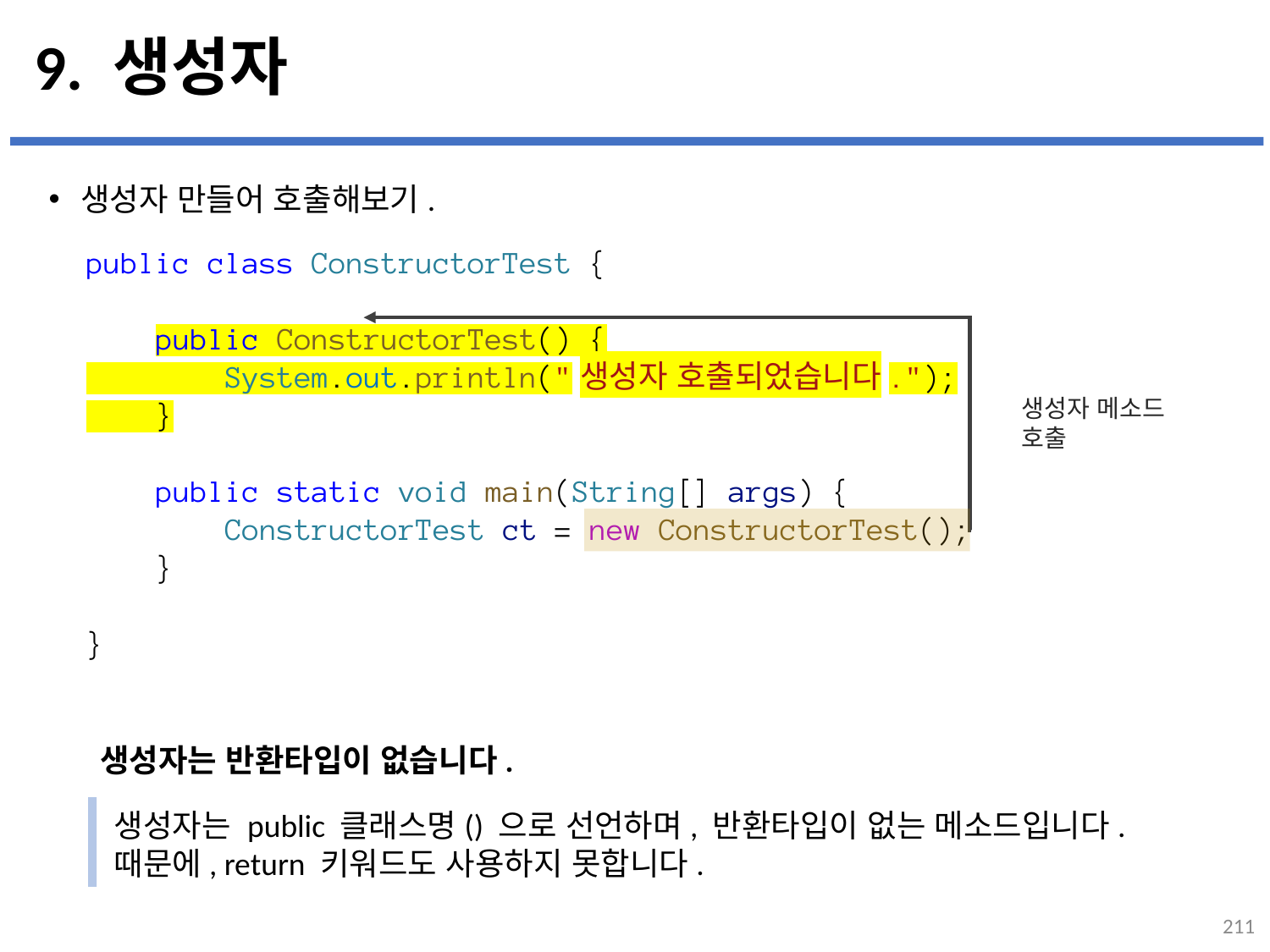

# 9. 생성자
생성자 만들어 호출해보기.
...

설명
public class ConstructorTest {

    public ConstructorTest() {
        System.out.println("생성자 호출되었습니다.");
    }
    public static void main(String[] args) {
        ConstructorTest ct = new ConstructorTest();
    }
}

생성자 메소드
호출

생성자는 반환타입이 없습니다.

생성자는 public 클래스명() 으로 선언하며, 반환타입이 없는 메소드입니다.
때문에, return 키워드도 사용하지 못합니다.
211